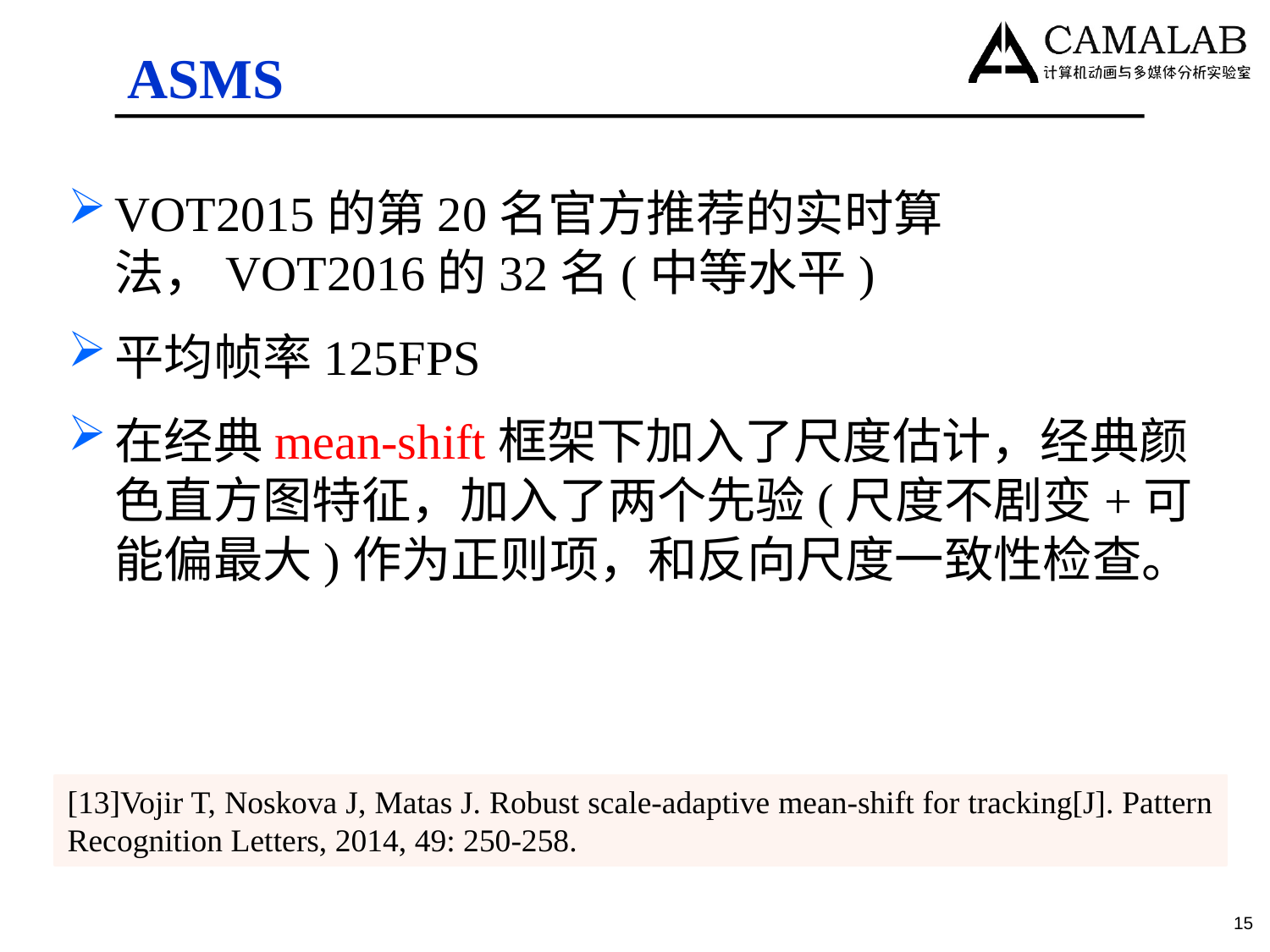

# ASMS
VOT2015的第20名官方推荐的实时算法，VOT2016的32名(中等水平)
平均帧率125FPS
在经典mean-shift框架下加入了尺度估计，经典颜色直方图特征，加入了两个先验(尺度不剧变+可能偏最大)作为正则项，和反向尺度一致性检查。
[13]Vojir T, Noskova J, Matas J. Robust scale-adaptive mean-shift for tracking[J]. Pattern Recognition Letters, 2014, 49: 250-258.